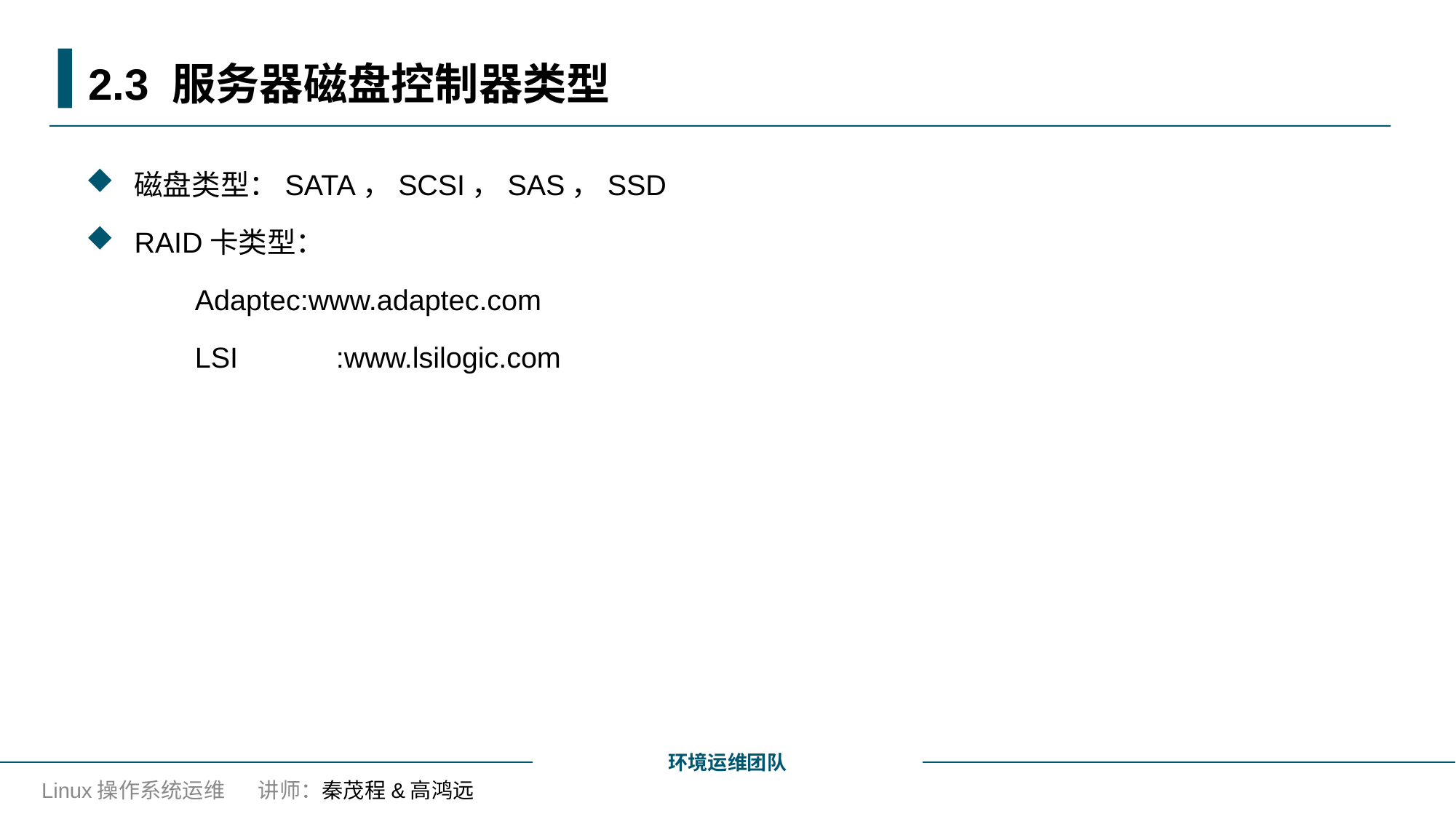

# 2.3 服务器磁盘控制器类型
磁盘类型：SATA，SCSI，SAS，SSD
RAID卡类型：
	Adaptec:www.adaptec.com
	LSI	    :www.lsilogic.com